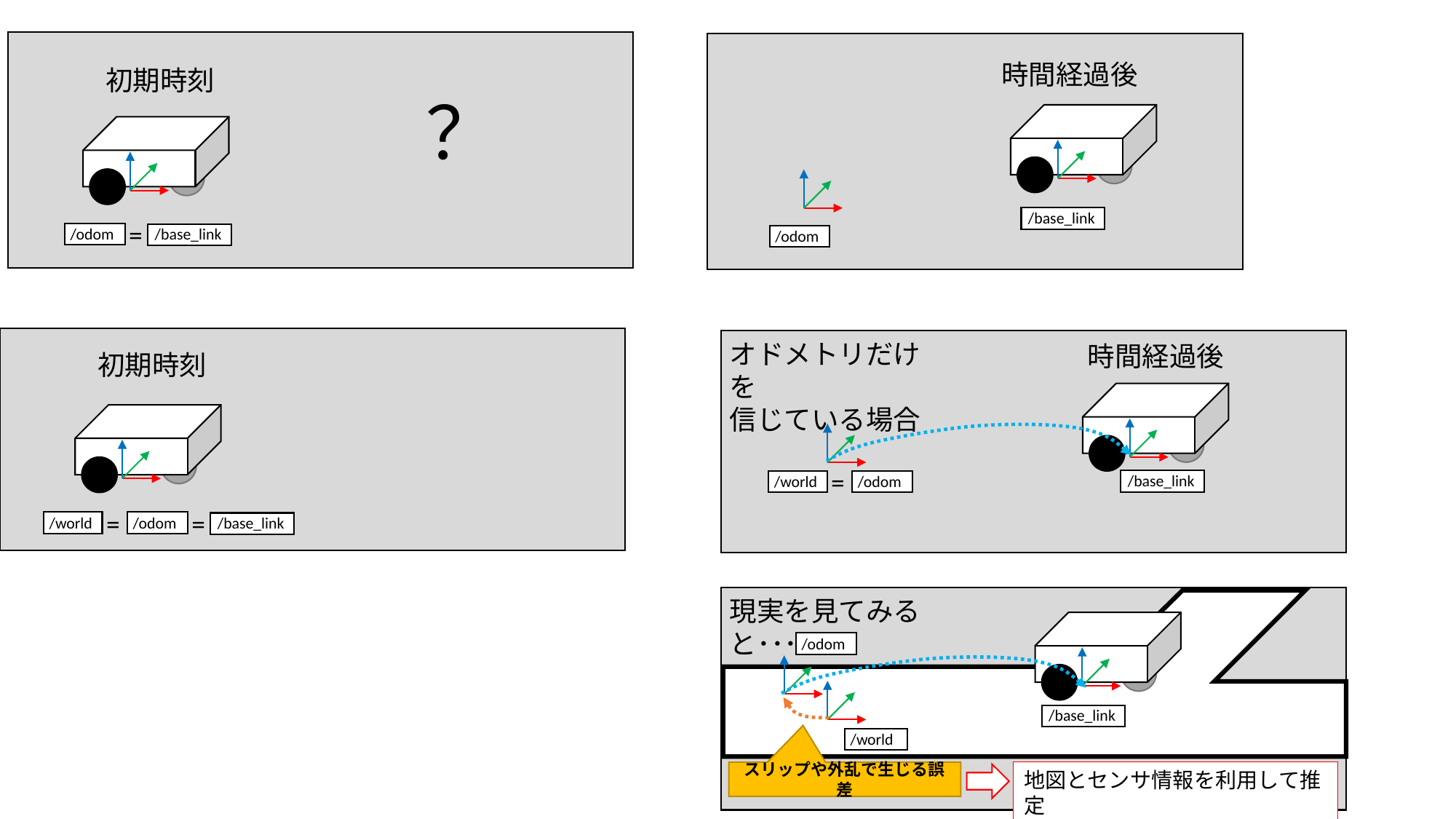

時間経過後
初期時刻
？

/base_link

=
/odom

/base_link

/odom

オドメトリだけを
信じている場合
時間経過後
初期時刻

=
/base_link

/world

/odom

=
=
/world

/odom

/base_link

現実を見てみると･･･

/odom

/base_link

/world

地図とセンサ情報を利用して推定
スリップや外乱で生じる誤差